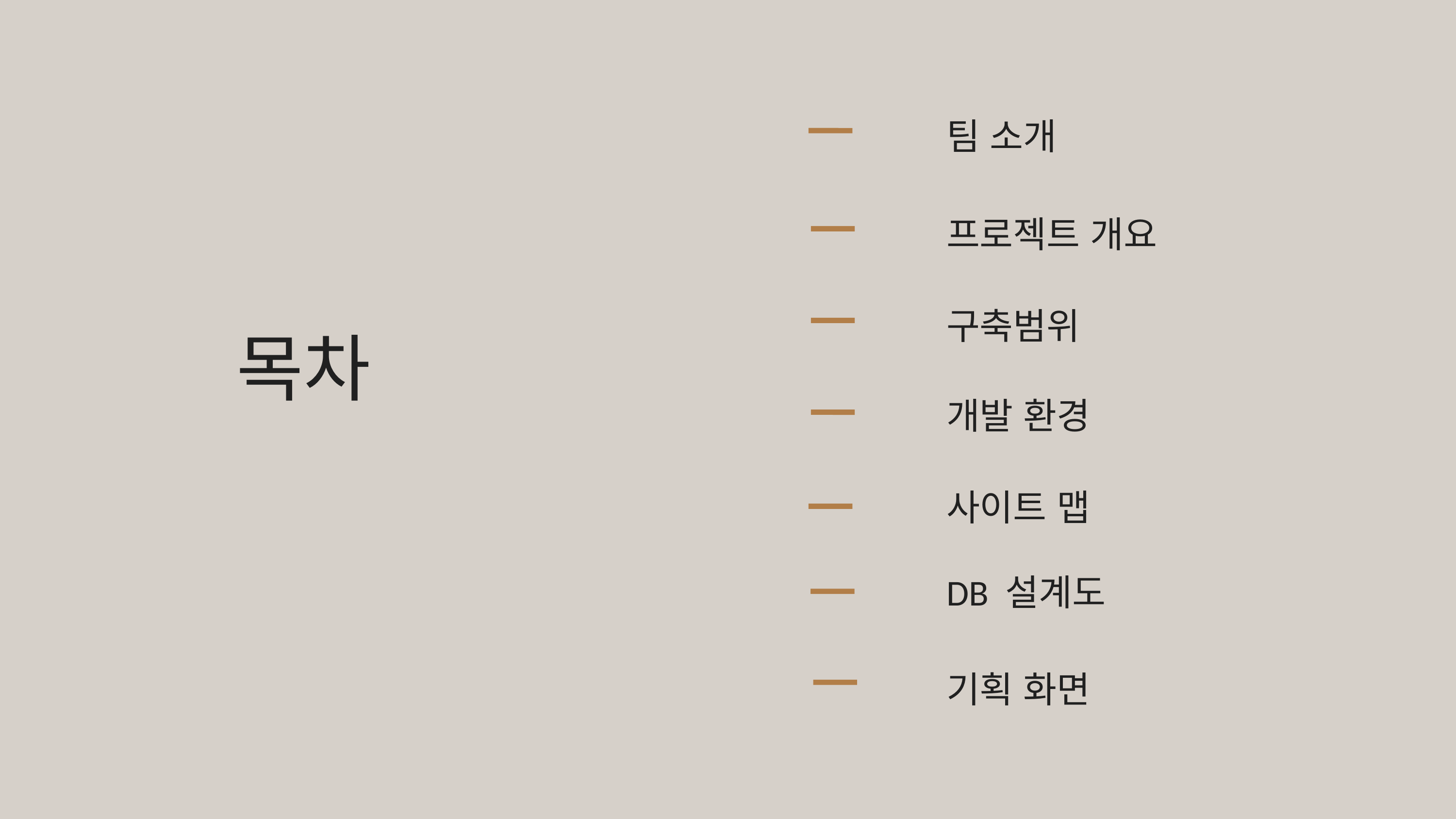

팀 소개

프로젝트 개요

구축범위

목차
개발 환경

사이트 맵

DB 설계도

기획 화면